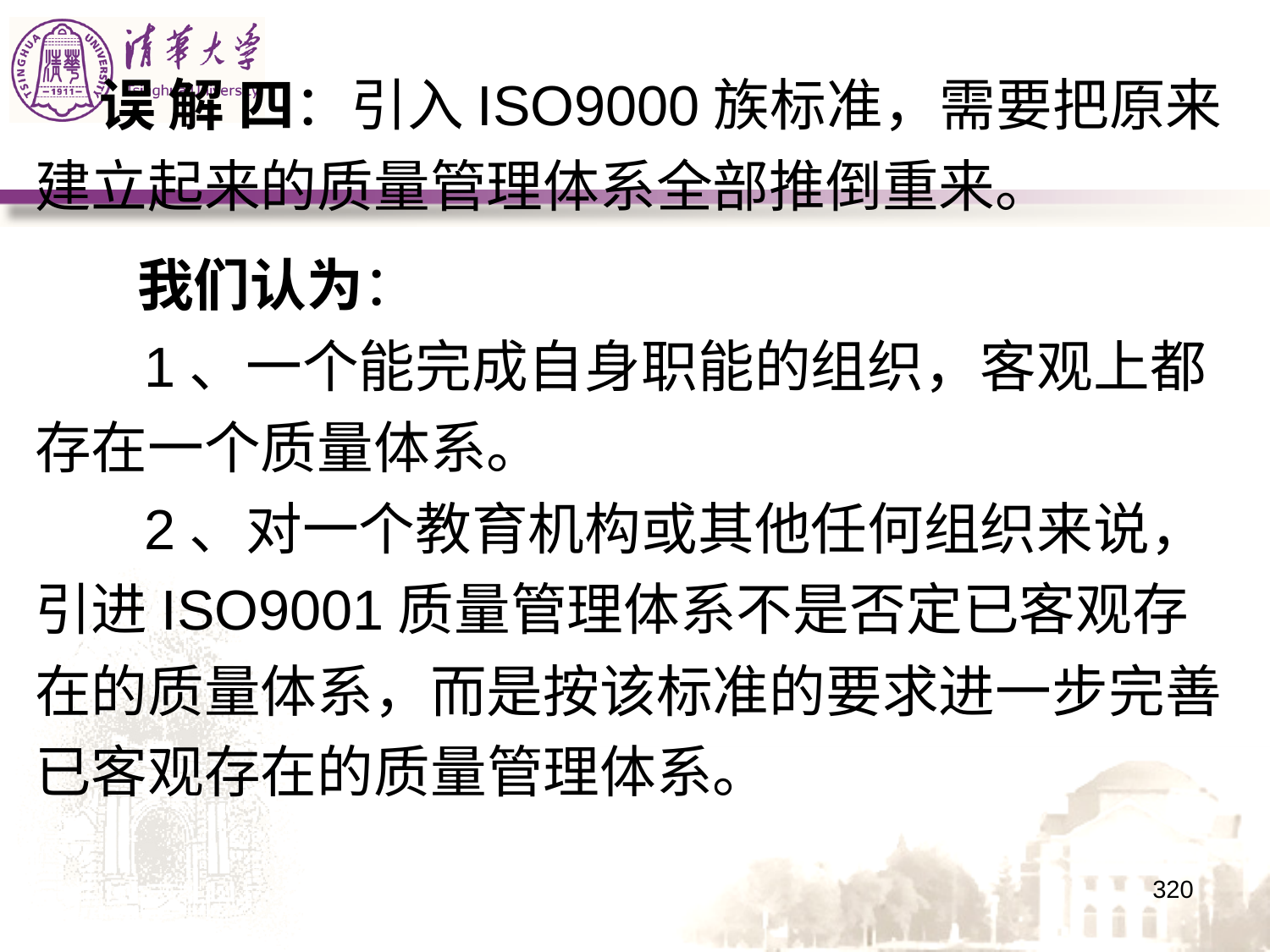

误 解 四：引入ISO9000族标准，需要把原来建立起来的质量管理体系全部推倒重来。
       我们认为：
       1、一个能完成自身职能的组织，客观上都存在一个质量体系。
       2、对一个教育机构或其他任何组织来说，引进ISO9001质量管理体系不是否定已客观存在的质量体系，而是按该标准的要求进一步完善已客观存在的质量管理体系。
320